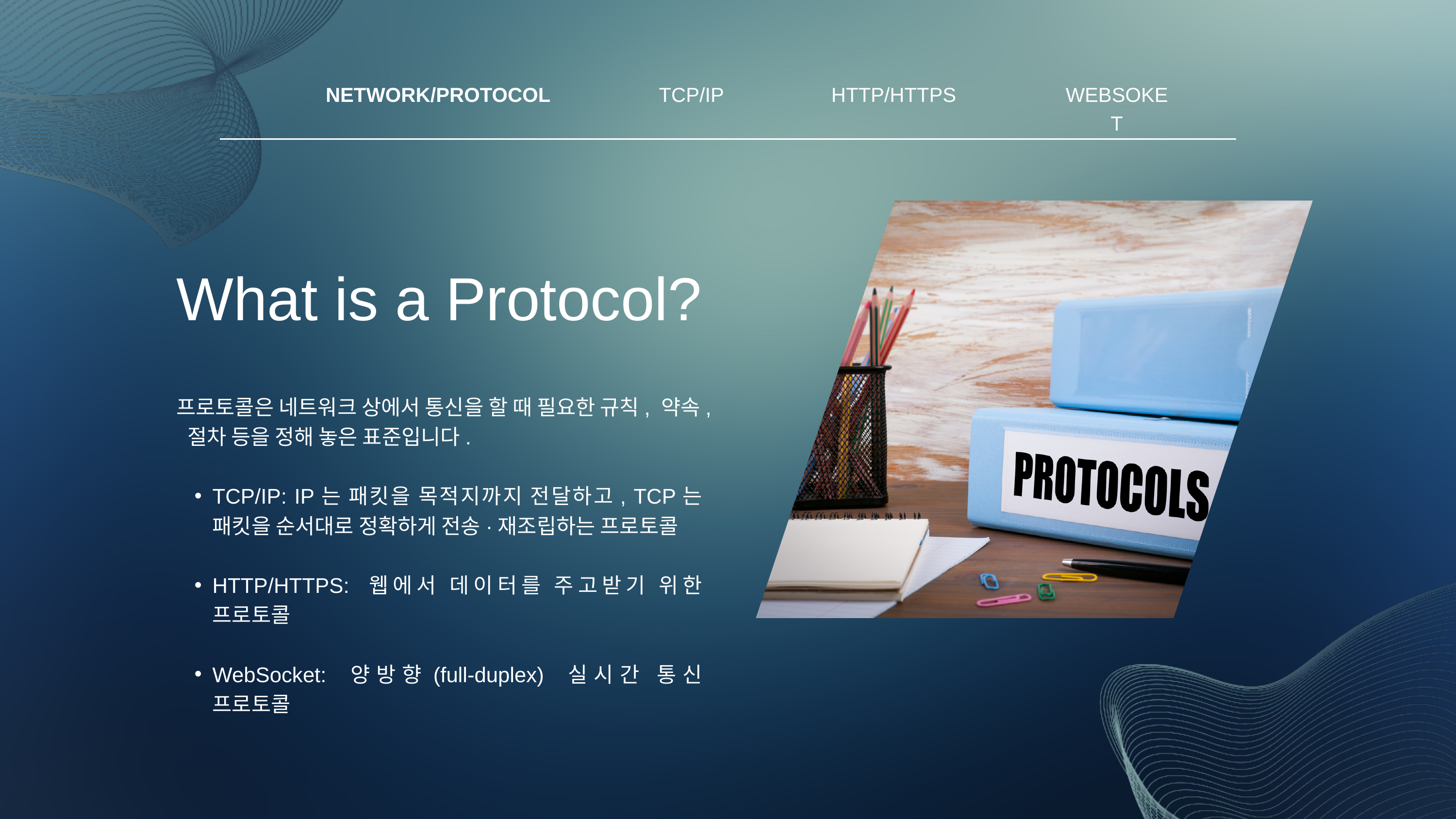

NETWORK/PROTOCOL
TCP/IP
HTTP/HTTPS
WEBSOKET

What is a Protocol?
프로토콜은 네트워크 상에서 통신을 할 때 필요한 규칙, 약속, 절차 등을 정해 놓은 표준입니다.

TCP/IP: IP는 패킷을 목적지까지 전달하고, TCP는 패킷을 순서대로 정확하게 전송·재조립하는 프로토콜

HTTP/HTTPS: 웹에서 데이터를 주고받기 위한 프로토콜

WebSocket: 양방향(full-duplex) 실시간 통신 프로토콜